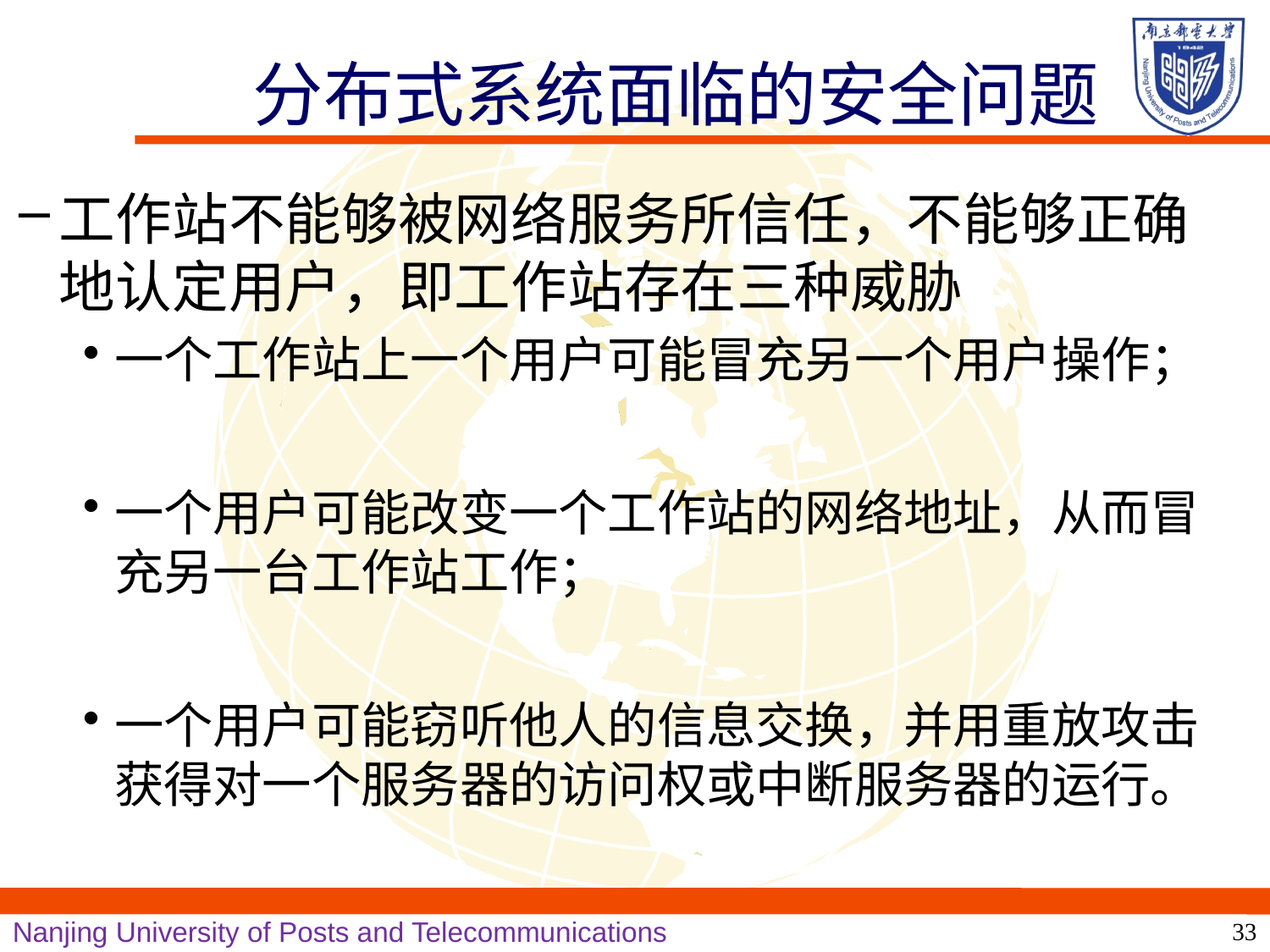

33
# 分布式系统面临的安全问题
工作站不能够被网络服务所信任，不能够正确地认定用户，即工作站存在三种威胁
一个工作站上一个用户可能冒充另一个用户操作；

一个用户可能改变一个工作站的网络地址，从而冒充另一台工作站工作；

一个用户可能窃听他人的信息交换，并用重放攻击获得对一个服务器的访问权或中断服务器的运行。